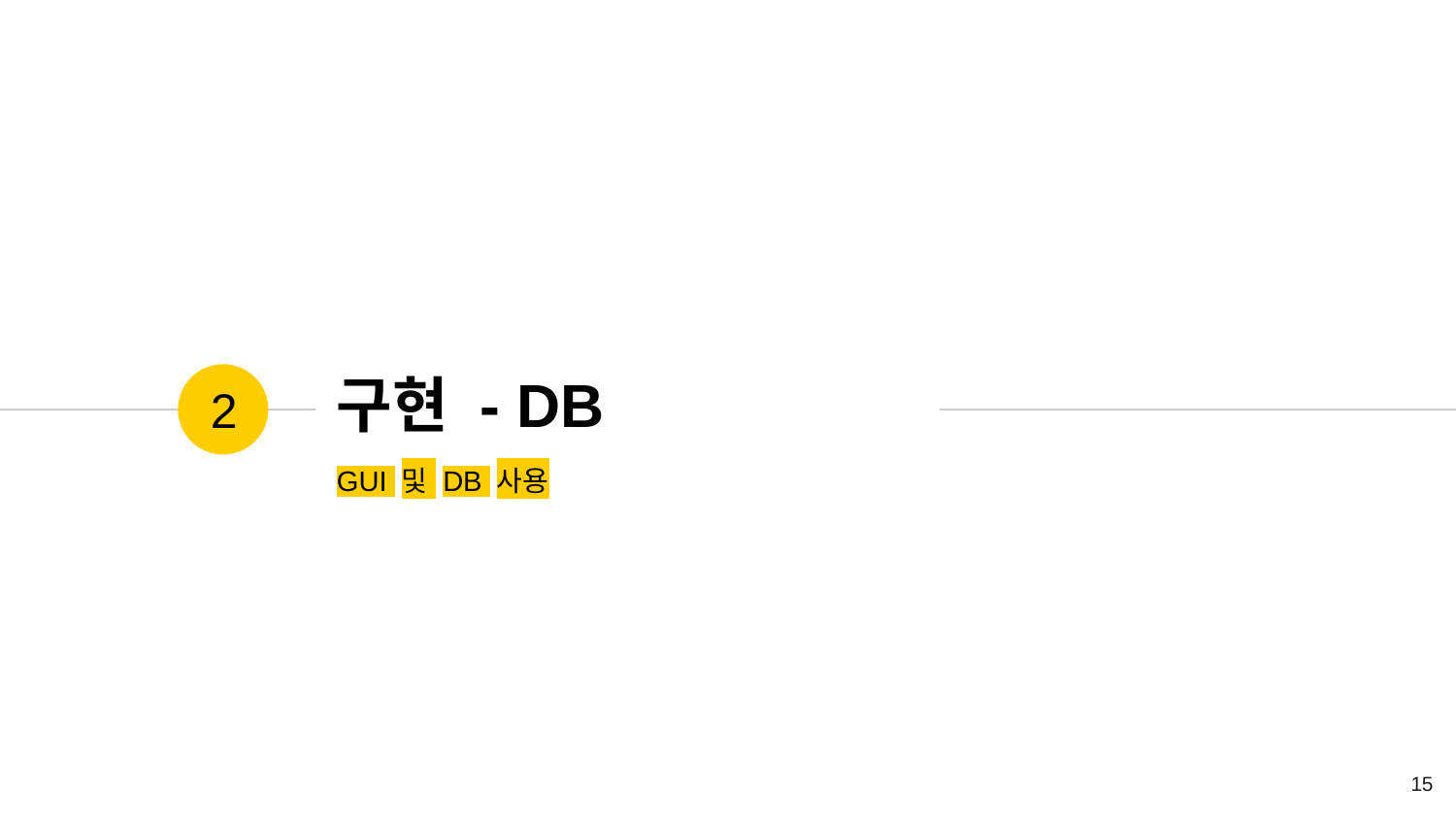

# 구현 - DB
2
GUI 및 DB 사용
15